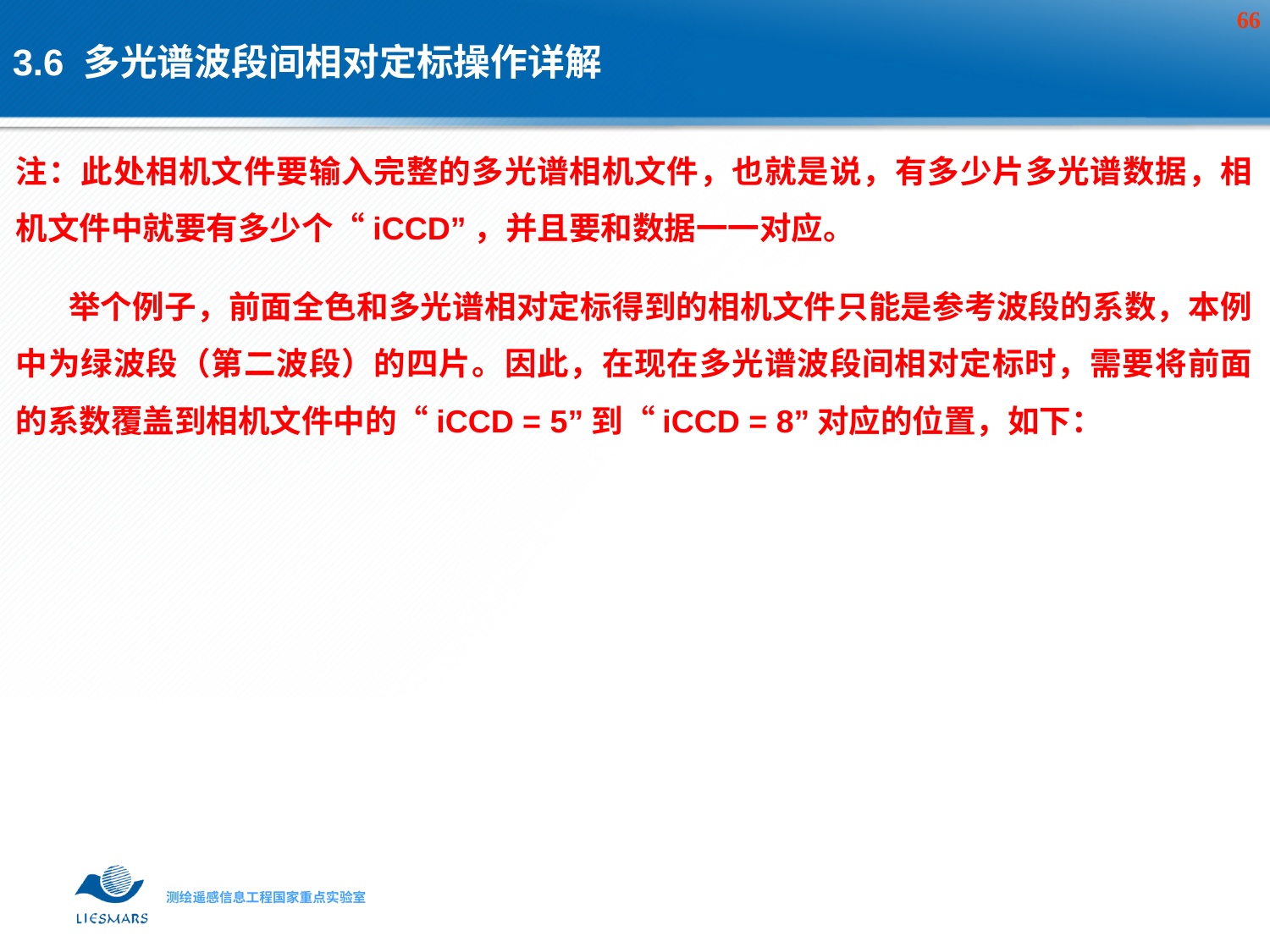

# 3.6 多光谱波段间相对定标操作详解
注：此处相机文件要输入完整的多光谱相机文件，也就是说，有多少片多光谱数据，相机文件中就要有多少个“iCCD”，并且要和数据一一对应。
      举个例子，前面全色和多光谱相对定标得到的相机文件只能是参考波段的系数，本例中为绿波段（第二波段）的四片。因此，在现在多光谱波段间相对定标时，需要将前面的系数覆盖到相机文件中的“iCCD = 5”到“iCCD = 8”对应的位置，如下：